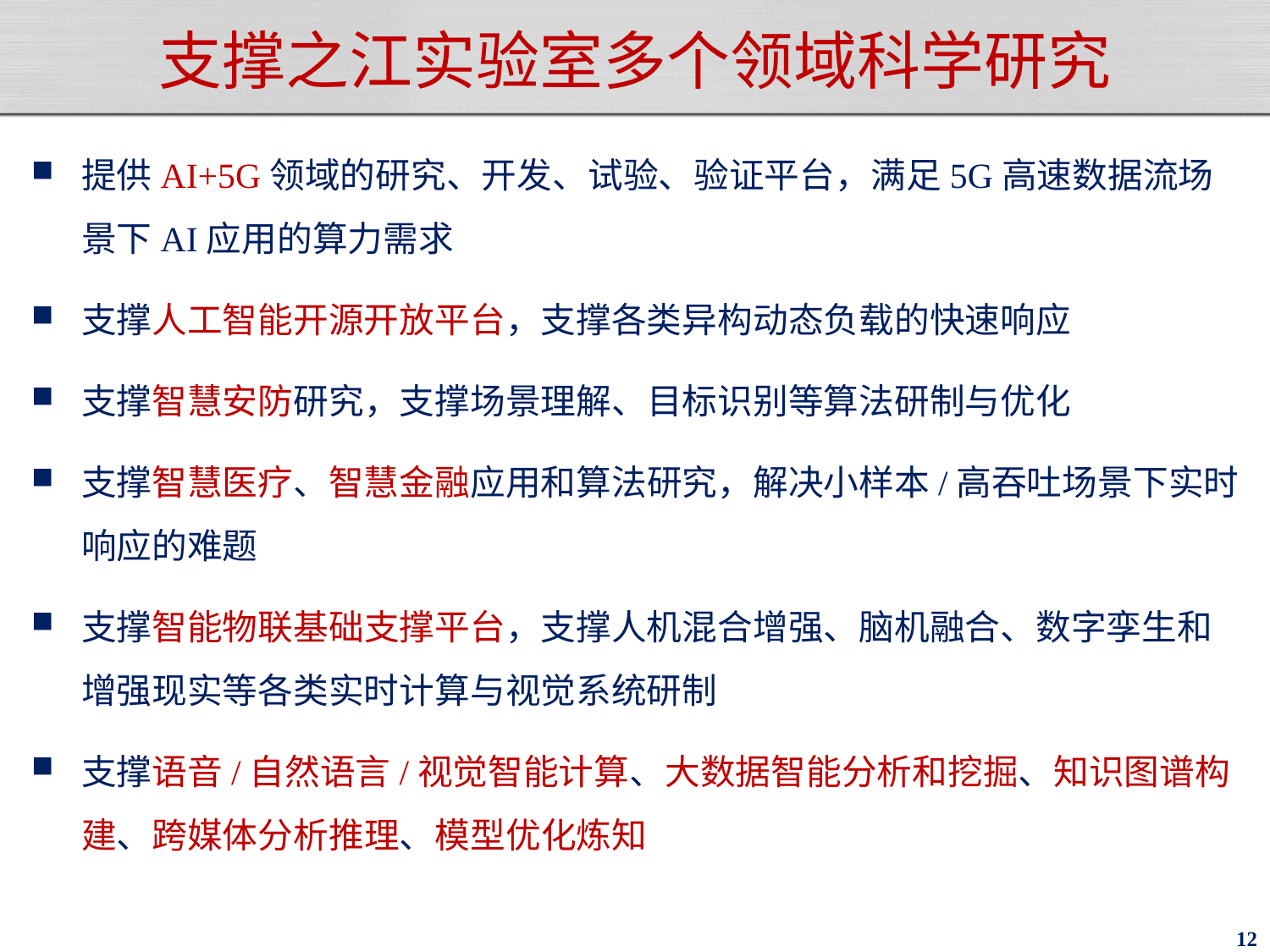

# 支撑之江实验室多个领域科学研究
提供AI+5G领域的研究、开发、试验、验证平台，满足5G高速数据流场景下AI应用的算力需求
支撑人工智能开源开放平台，支撑各类异构动态负载的快速响应
支撑智慧安防研究，支撑场景理解、目标识别等算法研制与优化
支撑智慧医疗、智慧金融应用和算法研究，解决小样本/高吞吐场景下实时响应的难题
支撑智能物联基础支撑平台，支撑人机混合增强、脑机融合、数字孪生和增强现实等各类实时计算与视觉系统研制
支撑语音/自然语言/视觉智能计算、大数据智能分析和挖掘、知识图谱构建、跨媒体分析推理、模型优化炼知
12